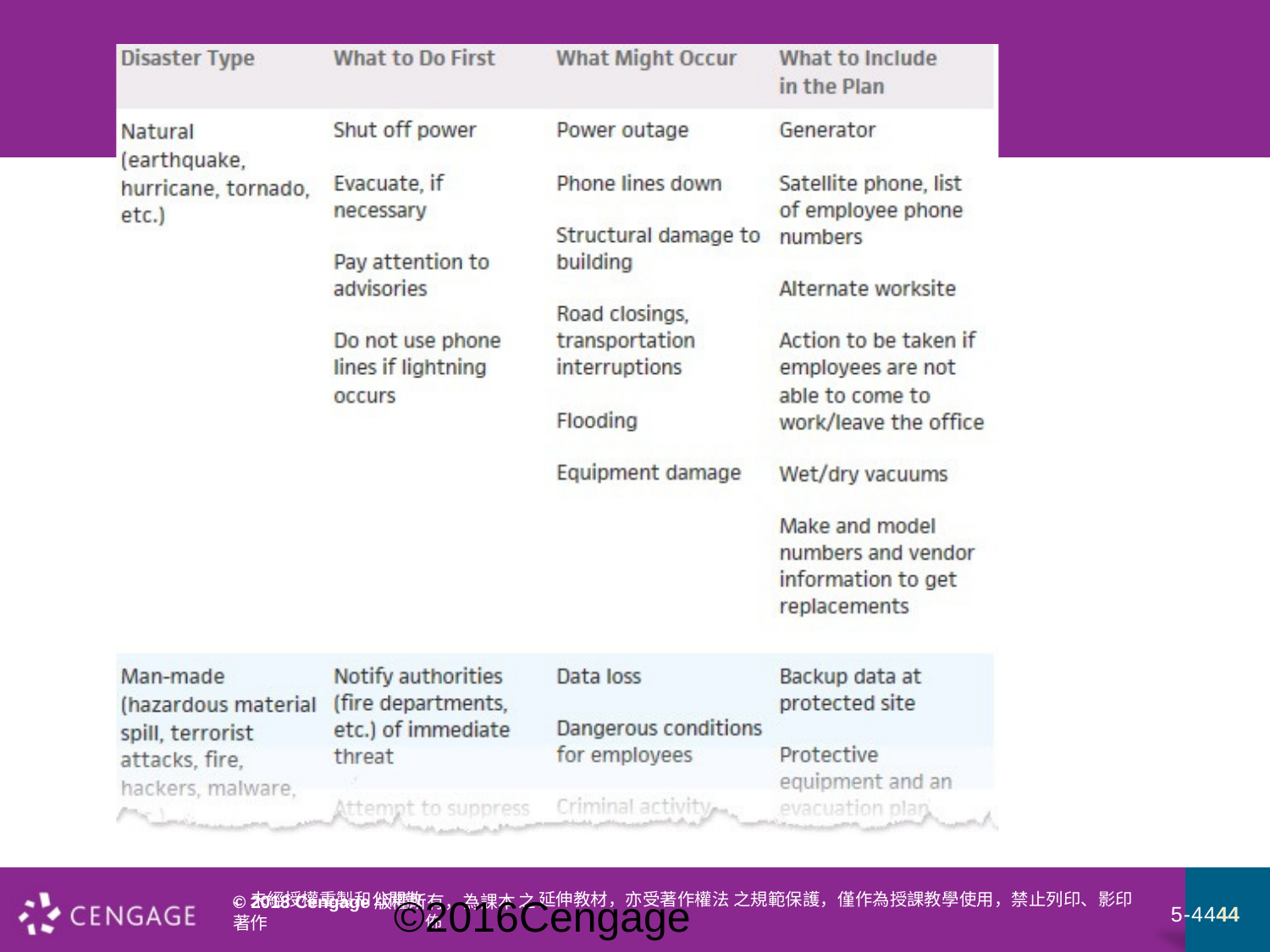

©2016Cengage

 延伸教材，亦受著作權法 之規範保護，僅作為授課教學使用，禁止列印、影印
、未經授權重製和公開散
之
© 2018 Cengage版權所有，為課本著作
5-44
44
佈